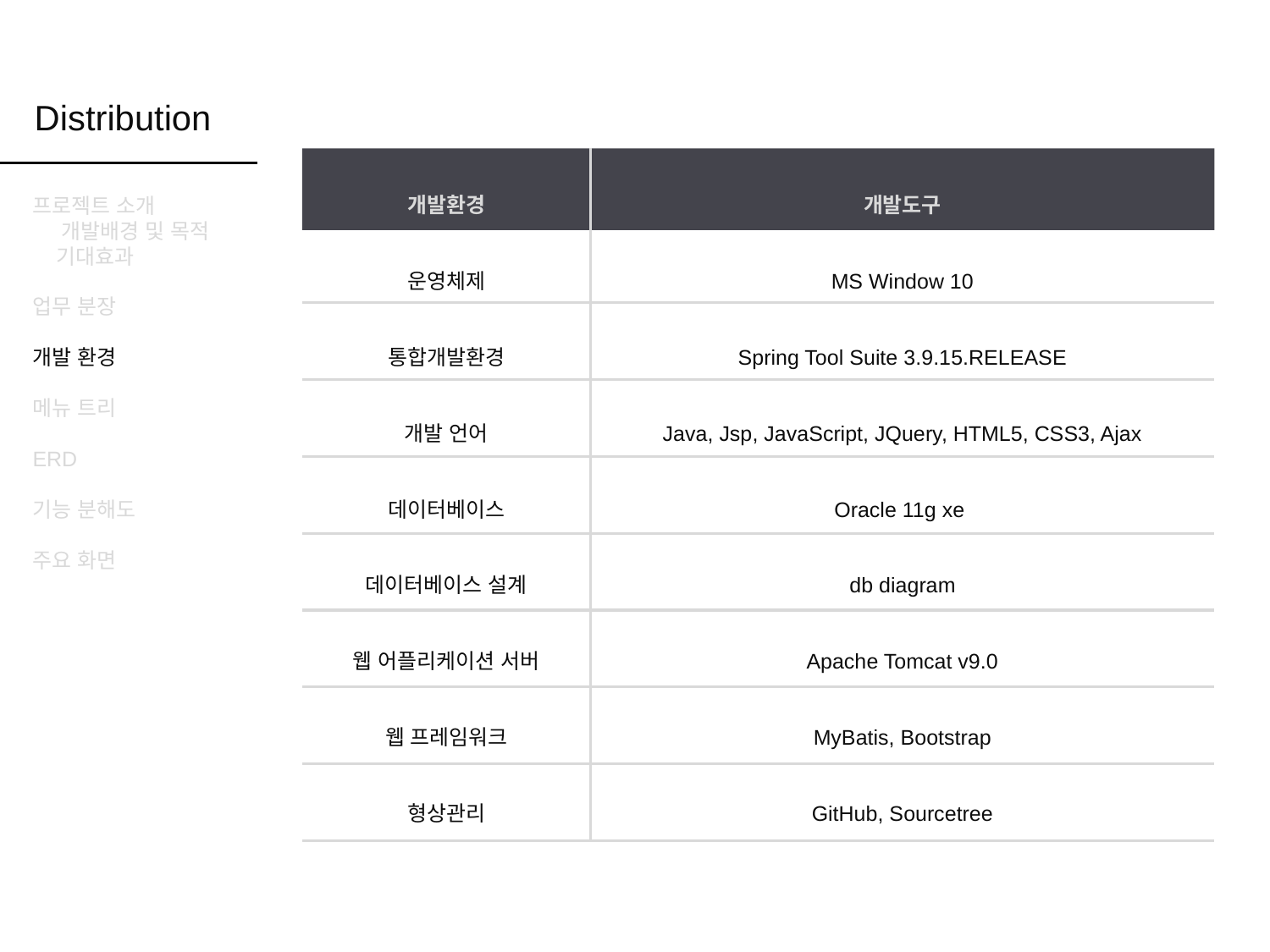

Distribution
개발환경
운영체제
통합개발환경
개발 언어
데이터베이스
데이터베이스 설계
웹 어플리케이션 서버
웹 프레임워크
형상관리
개발도구
MS Window 10
Spring Tool Suite 3.9.15.RELEASE
Java, Jsp, JavaScript, JQuery, HTML5, CSS3, Ajax
Oracle 11g xe
db diagram
Apache Tomcat v9.0
MyBatis, Bootstrap
GitHub, Sourcetree

프로젝트 소개
    개발배경 및 목적
    기대효과
업무 분장
개발 환경
메뉴 트리
ERD
기능 분해도
주요 화면